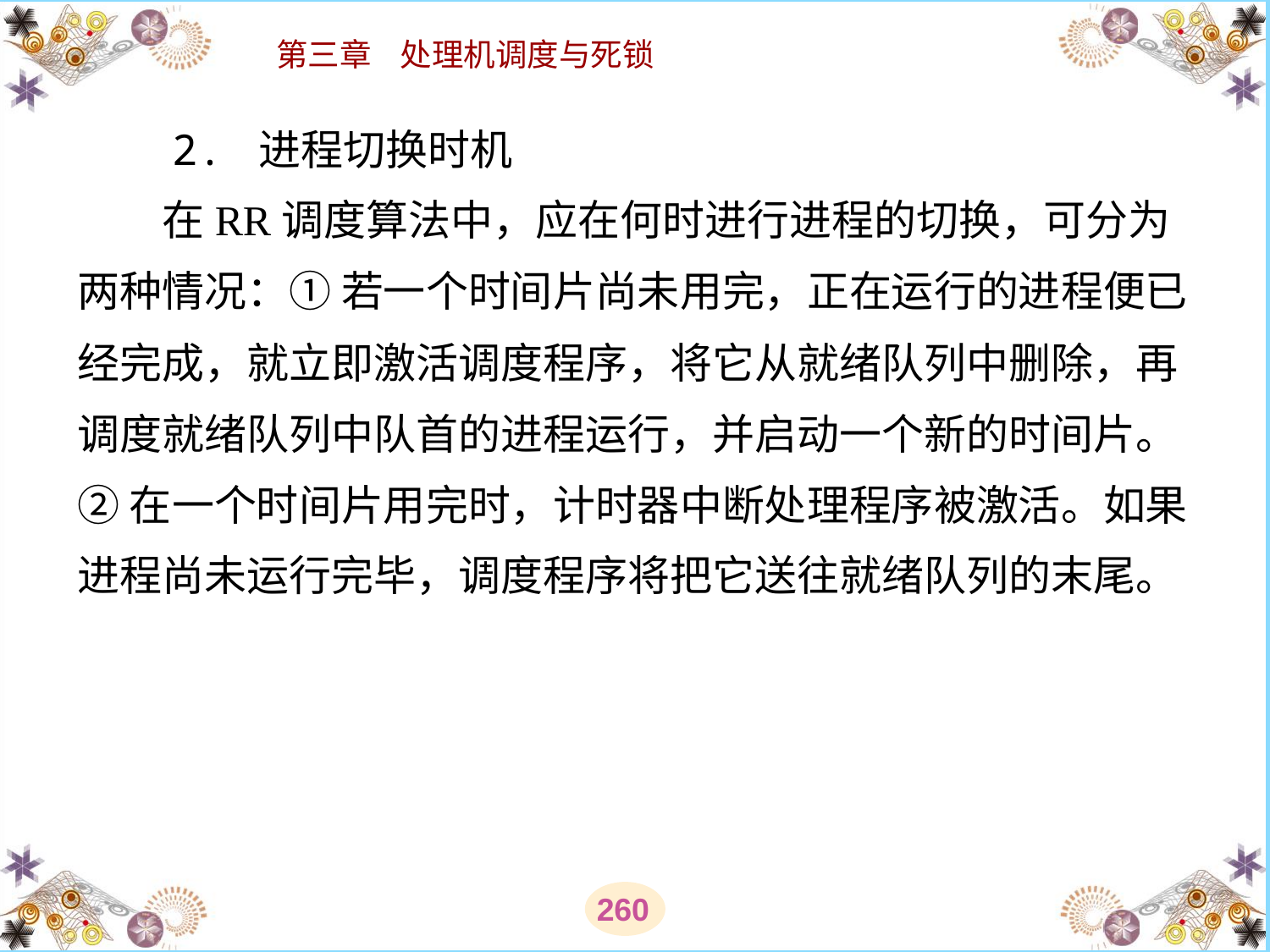

# 2. 进程切换时机 　　在RR调度算法中，应在何时进行进程的切换，可分为两种情况：① 若一个时间片尚未用完，正在运行的进程便已经完成，就立即激活调度程序，将它从就绪队列中删除，再调度就绪队列中队首的进程运行，并启动一个新的时间片。② 在一个时间片用完时，计时器中断处理程序被激活。如果进程尚未运行完毕，调度程序将把它送往就绪队列的末尾。